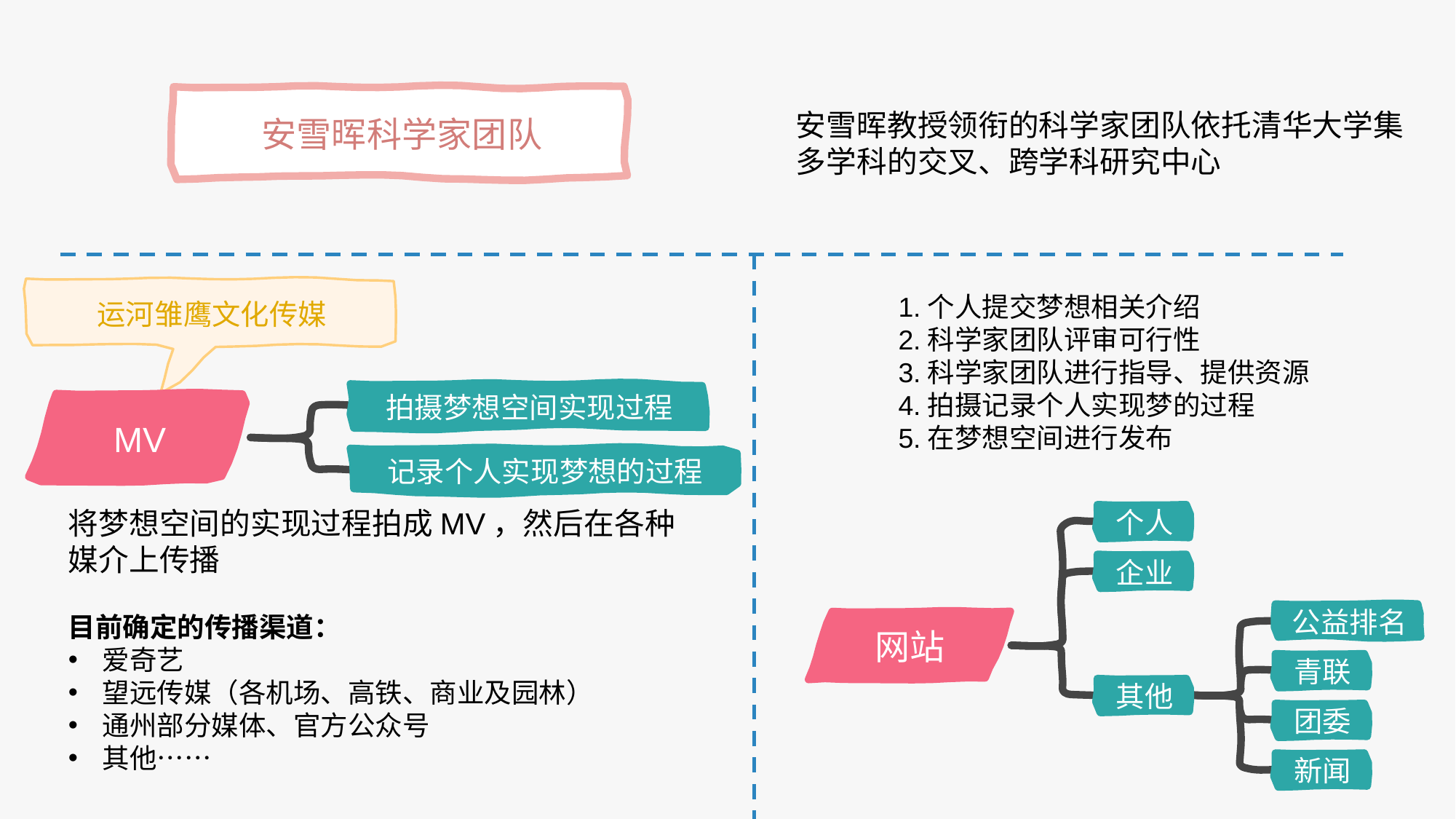

安雪晖科学家团队
安雪晖教授领衔的科学家团队依托清华大学集多学科的交叉、跨学科研究中心
运河雏鹰文化传媒
拍摄梦想空间实现过程
MV

记录个人实现梦想的过程

1.个人提交梦想相关介绍
2.科学家团队评审可行性
3.科学家团队进行指导、提供资源
4.拍摄记录个人实现梦的过程
5.在梦想空间进行发布
将梦想空间的实现过程拍成MV，然后在各种媒介上传播

目前确定的传播渠道：
爱奇艺
望远传媒（各机场、高铁、商业及园林）
通州部分媒体、官方公众号
其他……
个人
企业

公益排名

网站
青联

其他

团委

新闻